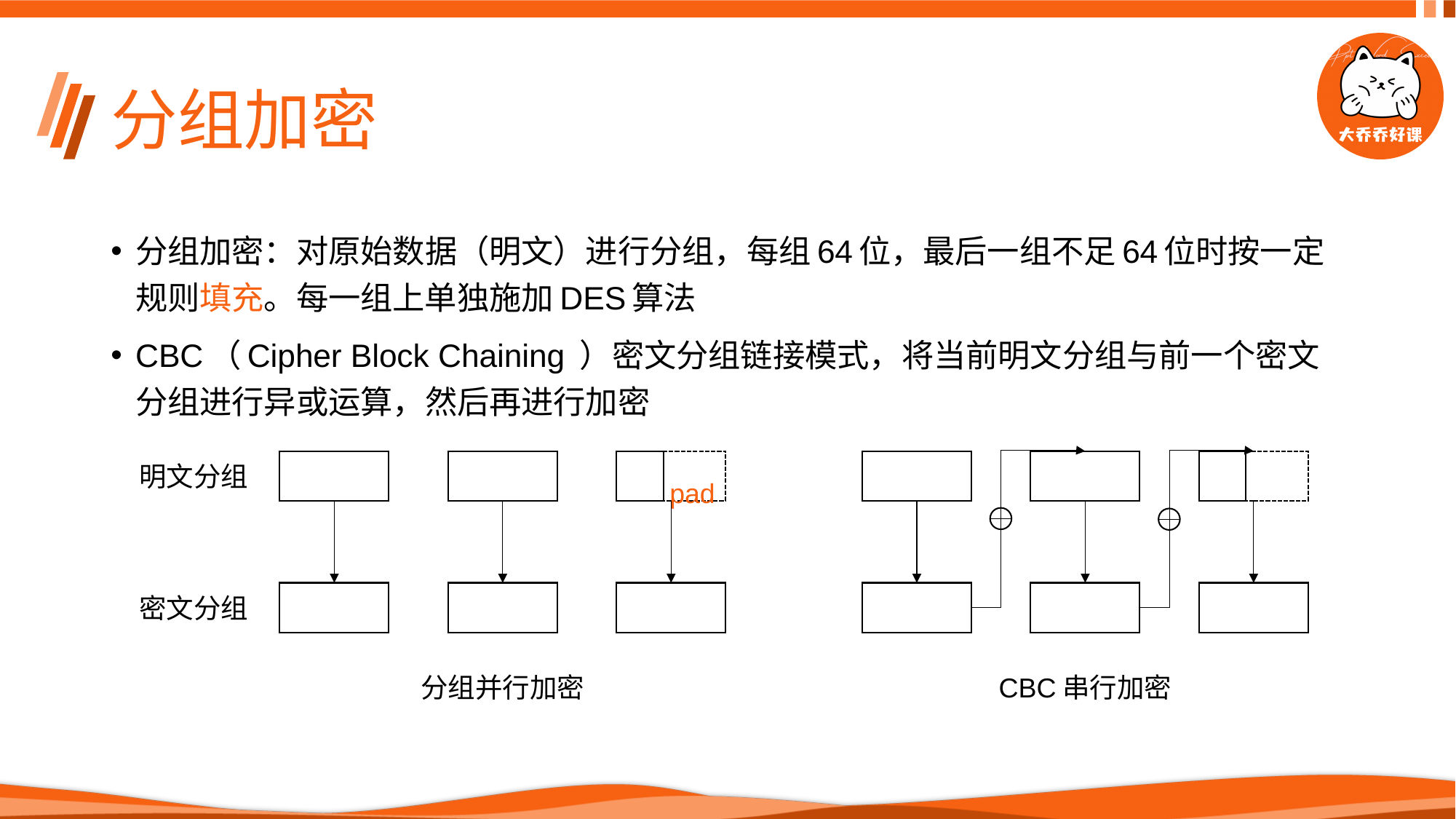

# 分组加密
分组加密：对原始数据（明文）进行分组，每组64位，最后一组不足64位时按一定规则填充。每一组上单独施加DES算法
CBC（Cipher Block Chaining ）密文分组链接模式，将当前明文分组与前一个密文分组进行异或运算，然后再进行加密

      pad

明文分组

密文分组
分组并行加密
CBC串行加密